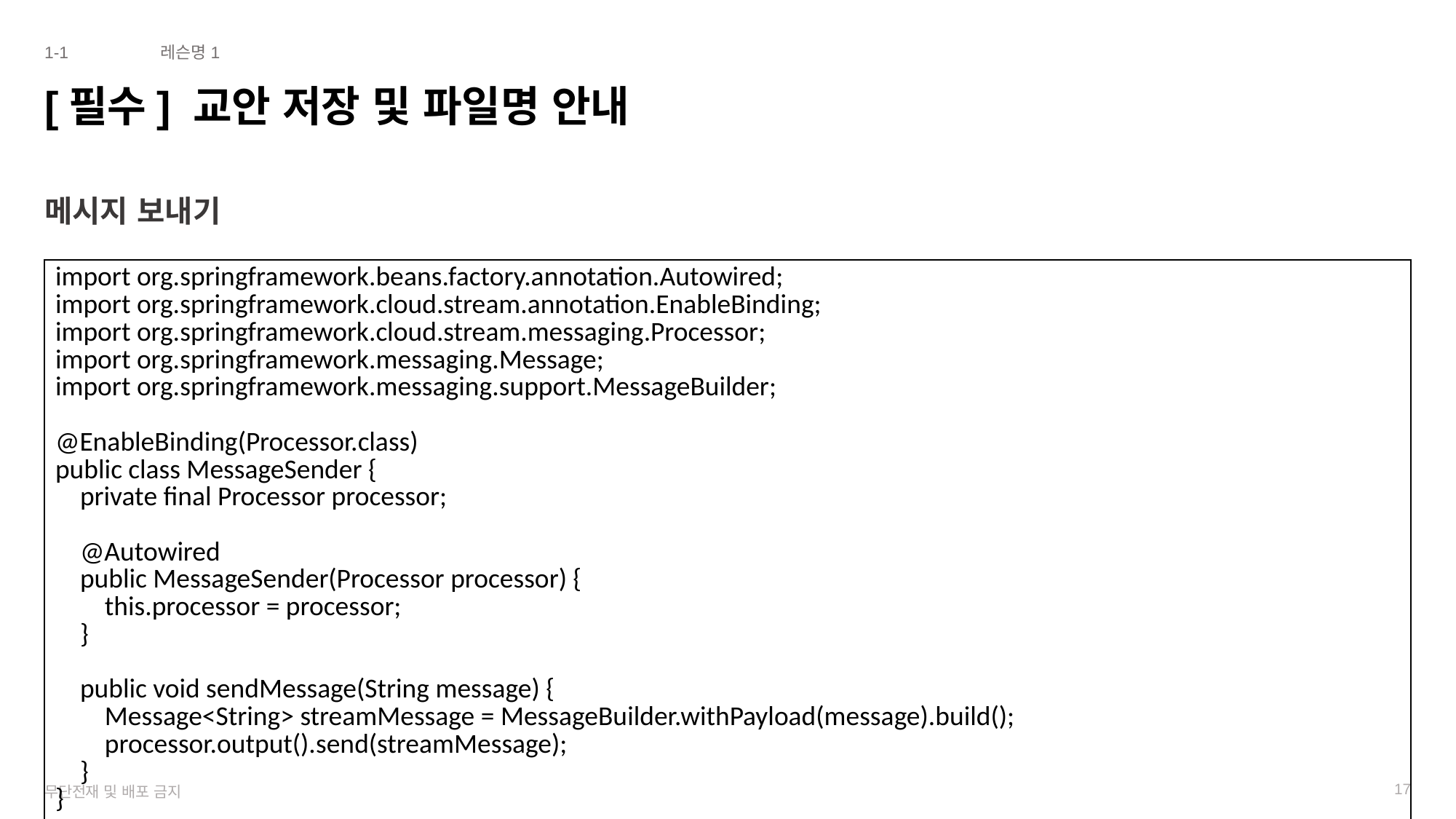

1-1
레슨명1
# [필수] 교안 저장 및 파일명 안내
메시지 보내기

| import org.springframework.beans.factory.annotation.Autowired; import org.springframework.cloud.stream.annotation.EnableBinding; import org.springframework.cloud.stream.messaging.Processor; import org.springframework.messaging.Message; import org.springframework.messaging.support.MessageBuilder; @EnableBinding(Processor.class) public class MessageSender { private final Processor processor; @Autowired public MessageSender(Processor processor) { this.processor = processor; } public void sendMessage(String message) { Message<String> streamMessage = MessageBuilder.withPayload(message).build(); processor.output().send(streamMessage); } } |
| --- |
17